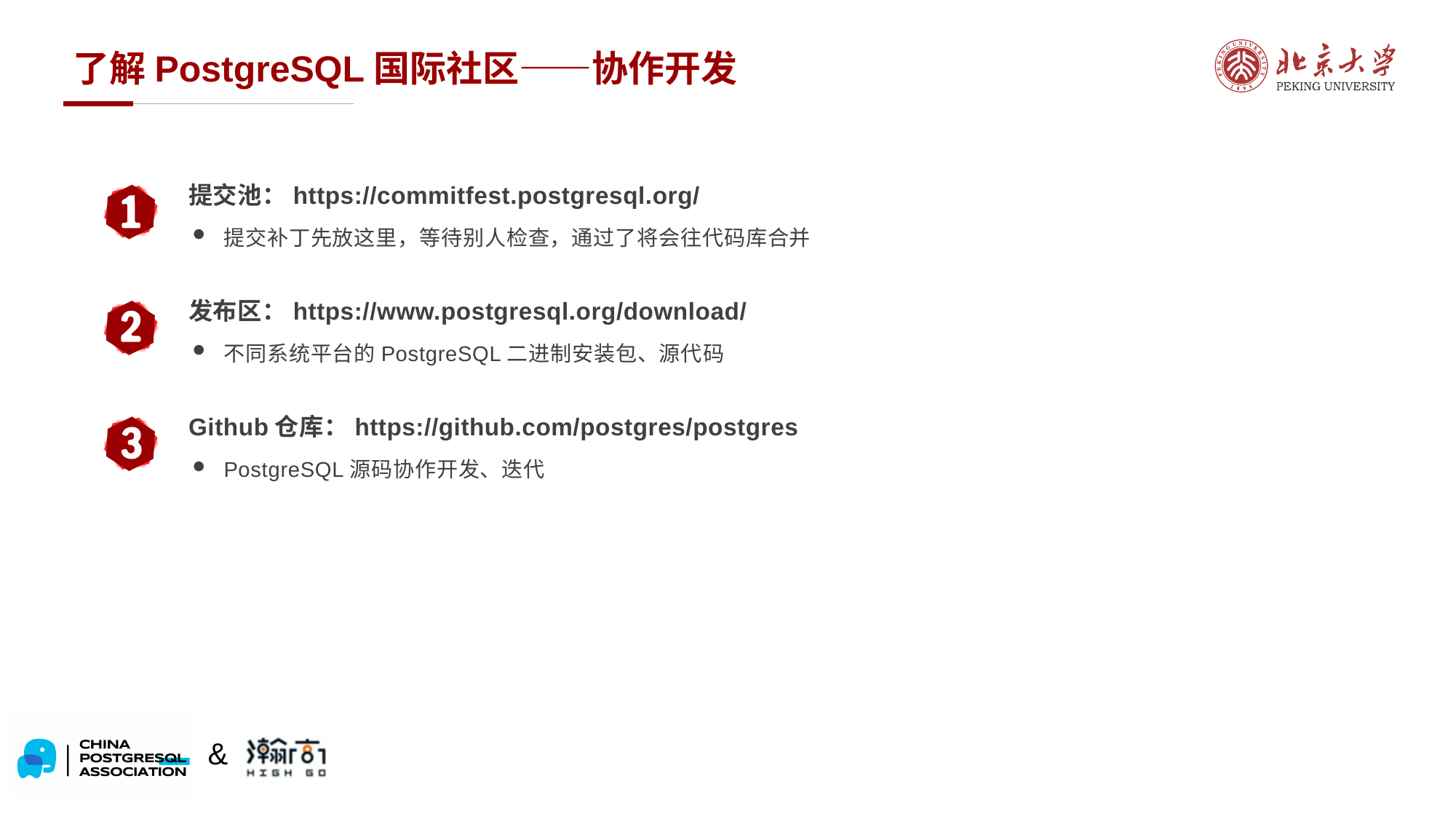

了解PostgreSQL国际社区——协作开发
提交池：https://commitfest.postgresql.org/
提交补丁先放这里，等待别人检查，通过了将会往代码库合并
发布区：https://www.postgresql.org/download/
不同系统平台的PostgreSQL二进制安装包、源代码
Github仓库：https://github.com/postgres/postgres
PostgreSQL源码协作开发、迭代